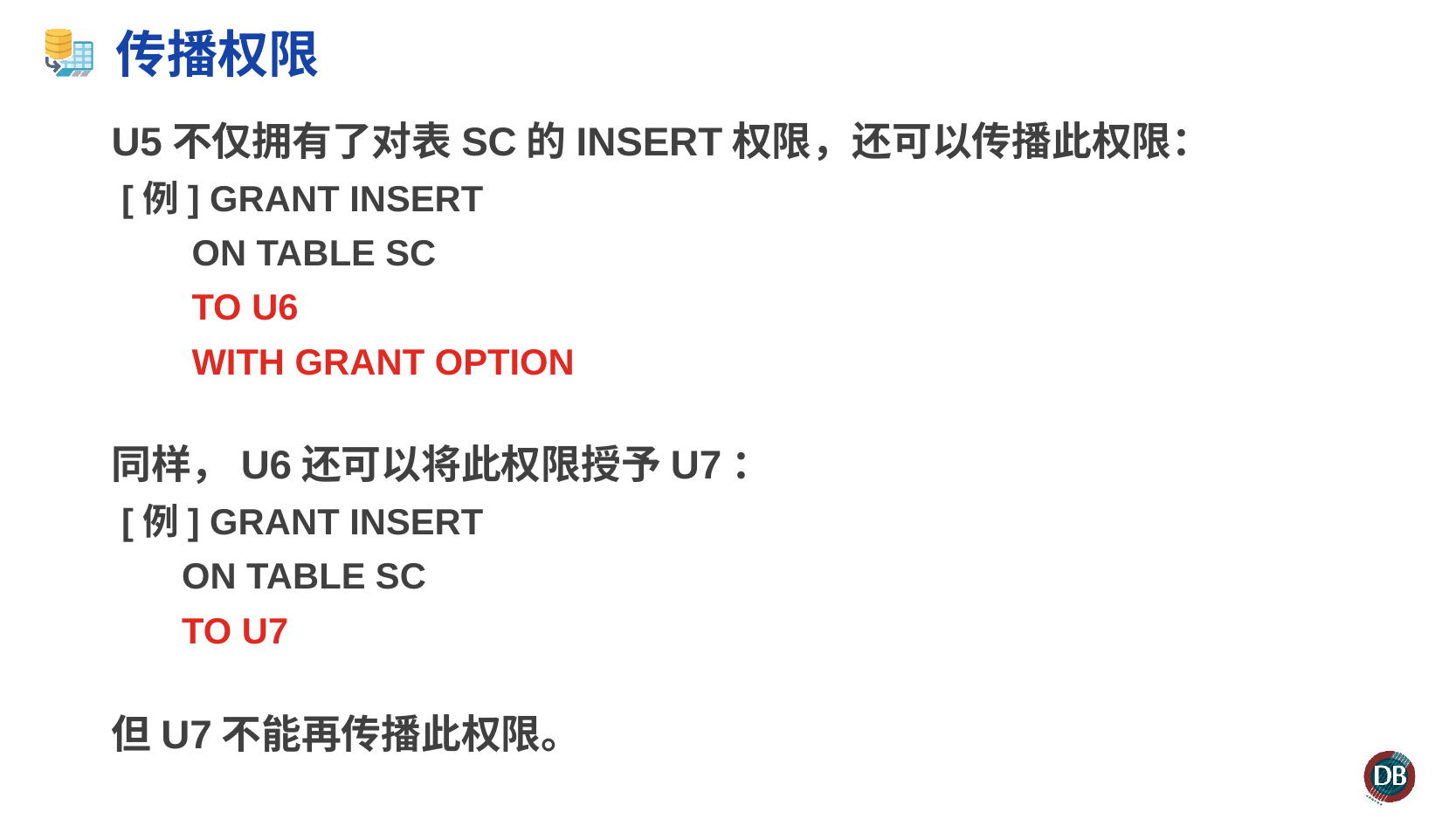

# 传播权限
U5不仅拥有了对表SC的INSERT权限，还可以传播此权限：
 [例] GRANT INSERT
        ON TABLE SC
        TO U6
        WITH GRANT OPTION

同样，U6还可以将此权限授予U7：
 [例] GRANT INSERT
       ON TABLE SC
       TO U7

但U7不能再传播此权限。